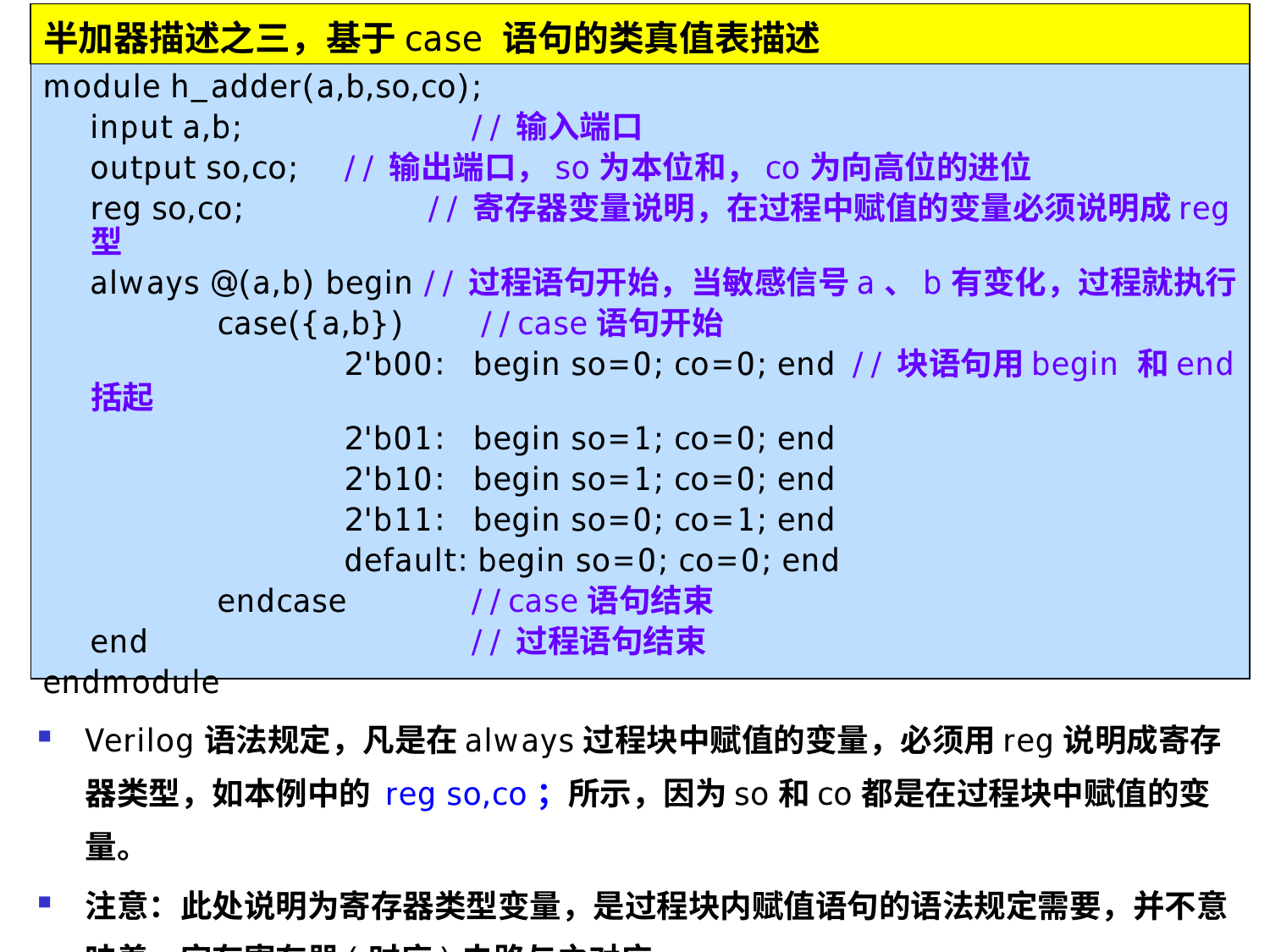

半加器描述之三，基于case 语句的类真值表描述
module h_adder(a,b,so,co);
	input a,b;		//输入端口
	output so,co;	//输出端口，so为本位和，co为向高位的进位
	reg so,co;	         //寄存器变量说明，在过程中赋值的变量必须说明成reg型
	always @(a,b) begin //过程语句开始，当敏感信号a、b有变化，过程就执行
		case({a,b})	 //case语句开始
			2'b00:   begin so=0; co=0; end	//块语句用begin 和end 括起
			2'b01:   begin so=1; co=0; end
			2'b10:   begin so=1; co=0; end
			2'b11:   begin so=0; co=1; end
			default: begin so=0; co=0; end
		endcase	//case语句结束
	end			//过程语句结束
endmodule
Verilog语法规定，凡是在always过程块中赋值的变量，必须用reg说明成寄存器类型，如本例中的 reg so,co；所示，因为so和co都是在过程块中赋值的变量。
注意：此处说明为寄存器类型变量，是过程块内赋值语句的语法规定需要，并不意味着一定有寄存器(时序)电路与之对应。